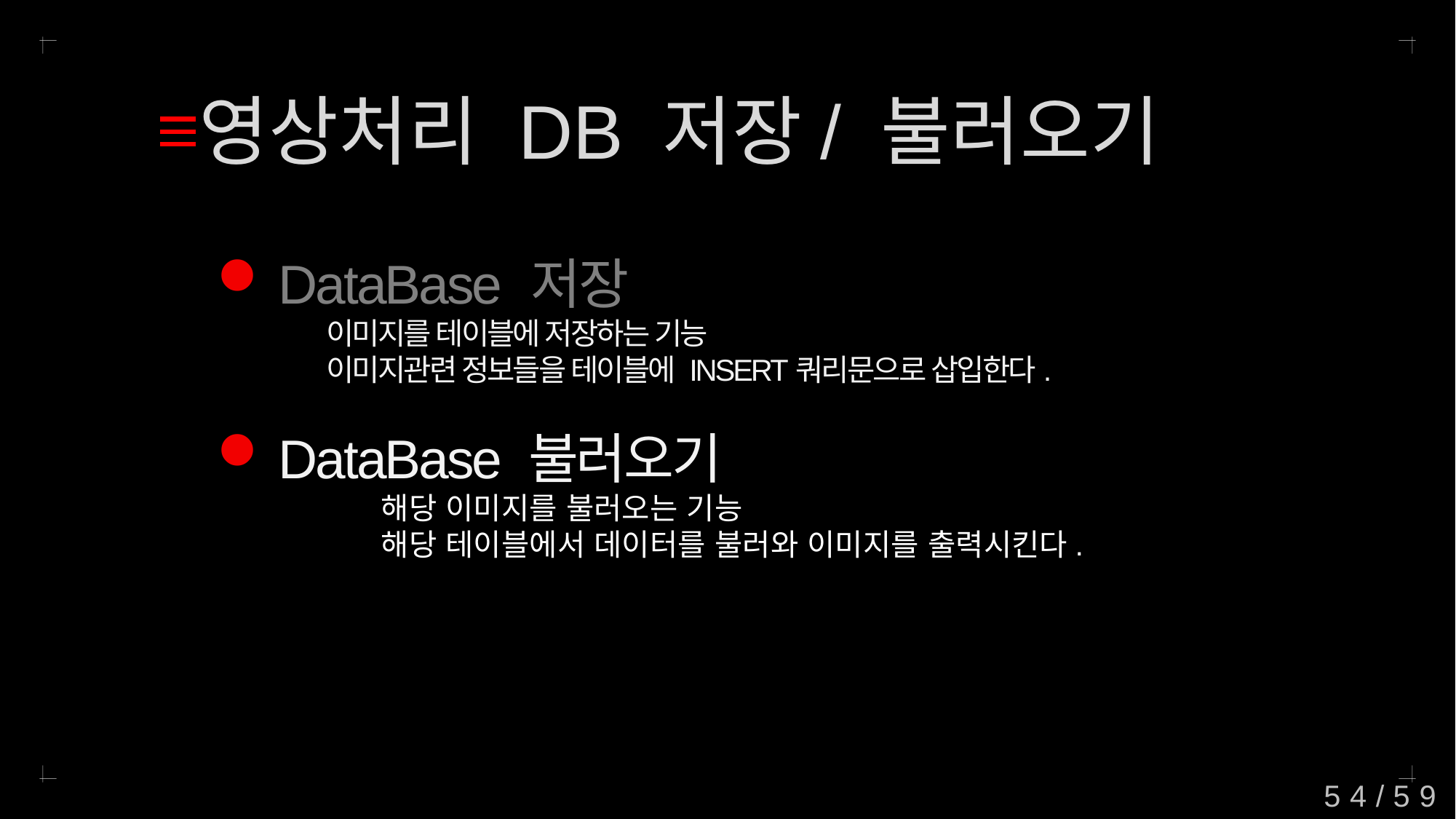

영상처리 DB 저장/ 불러오기
DataBase 저장
	이미지를 테이블에 저장하는 기능
	이미지관련 정보들을 테이블에 INSERT쿼리문으로 삽입한다.

DataBase 불러오기
	해당 이미지를 불러오는 기능
	해당 테이블에서 데이터를 불러와 이미지를 출력시킨다.

54/59